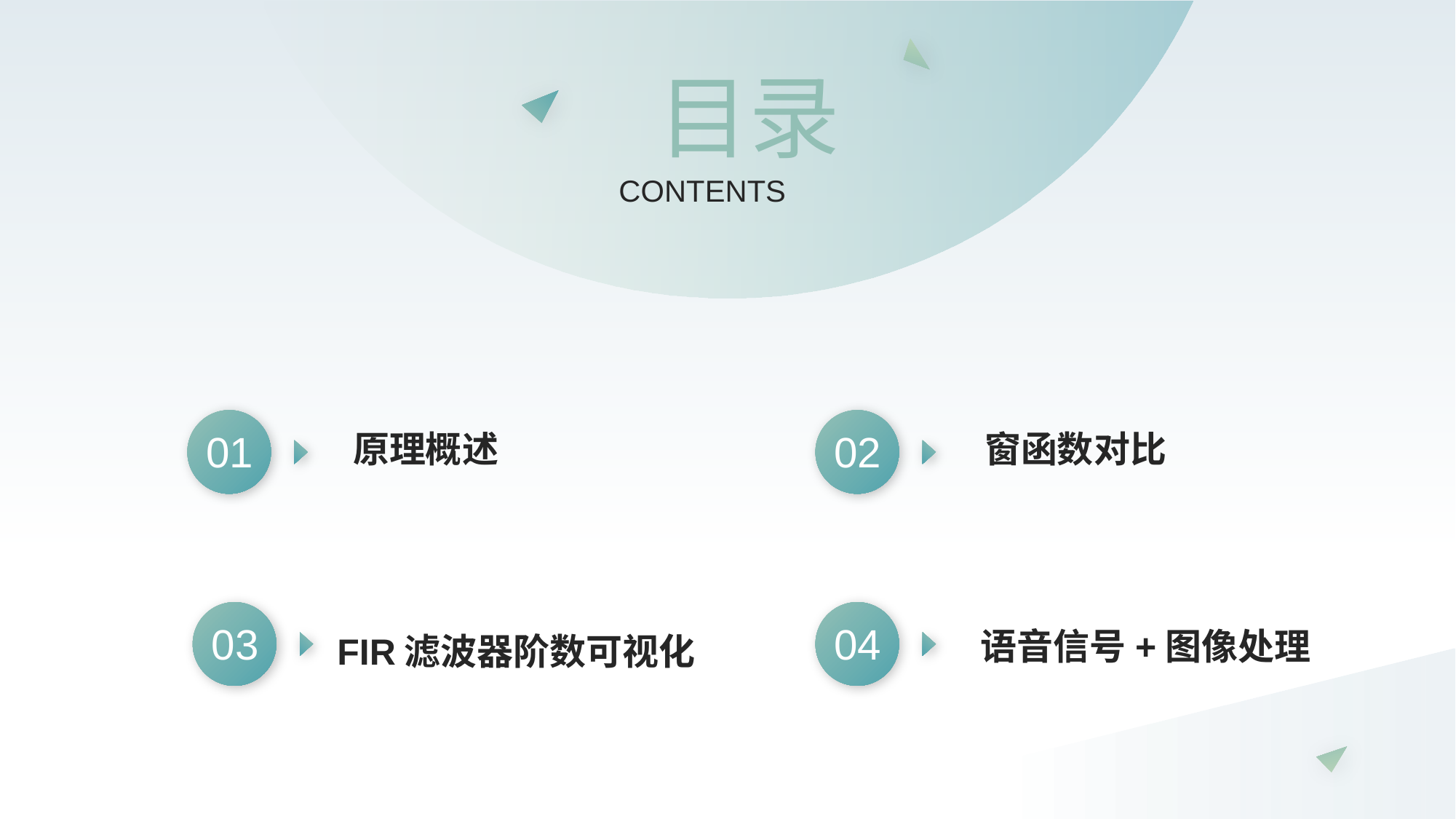

CONTENTS
目录

01

02

原理概述
窗函数对比

03

04

语音信号+图像处理
FIR滤波器阶数可视化